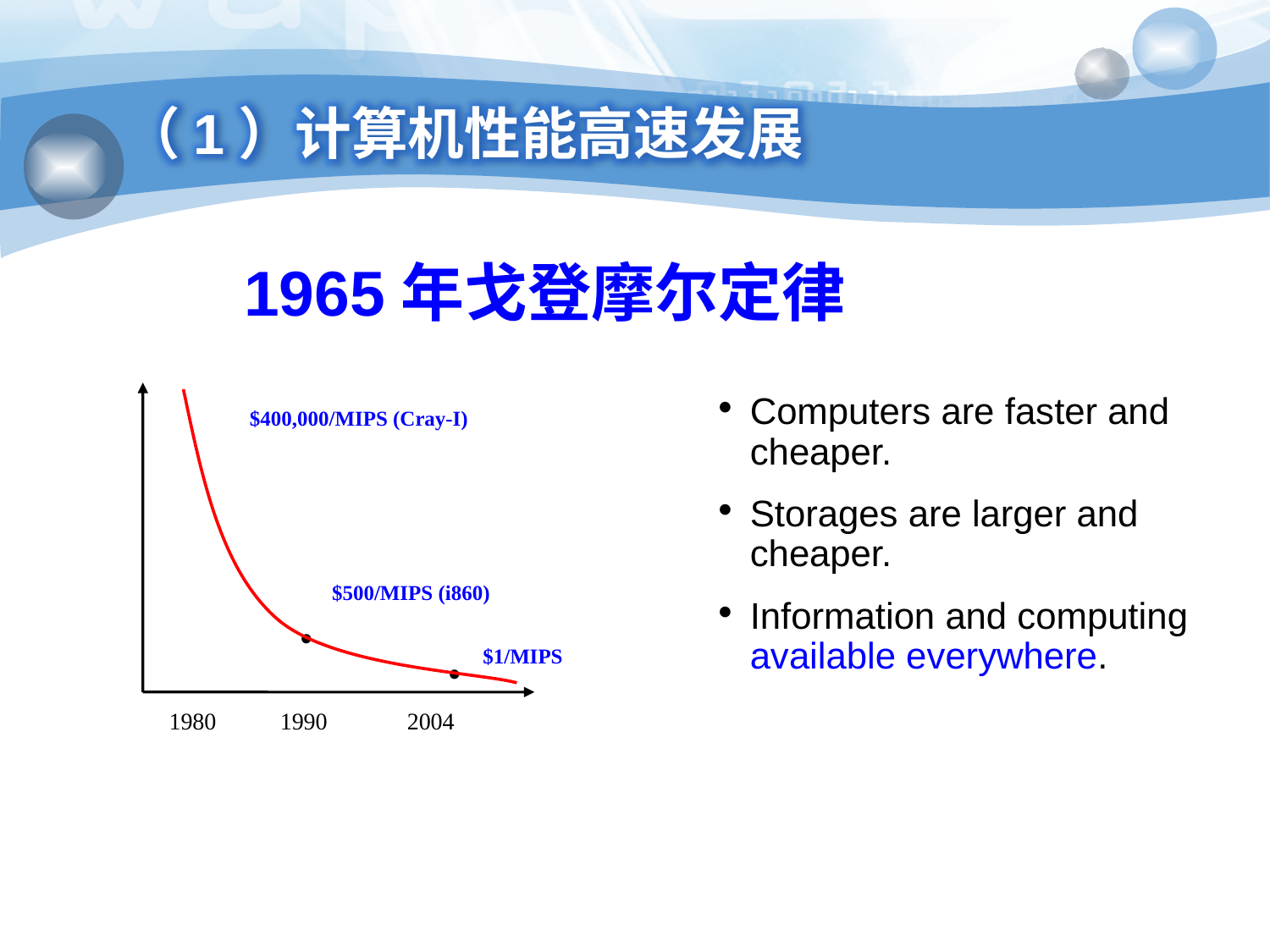

（1）计算机性能高速发展
1965年戈登摩尔定律

Computers are faster and cheaper.
Storages are larger and cheaper.
Information and computing available everywhere.

$400,000/MIPS (Cray-I)
.
$500/MIPS (i860)
.
$1/MIPS

1980
1990
2004